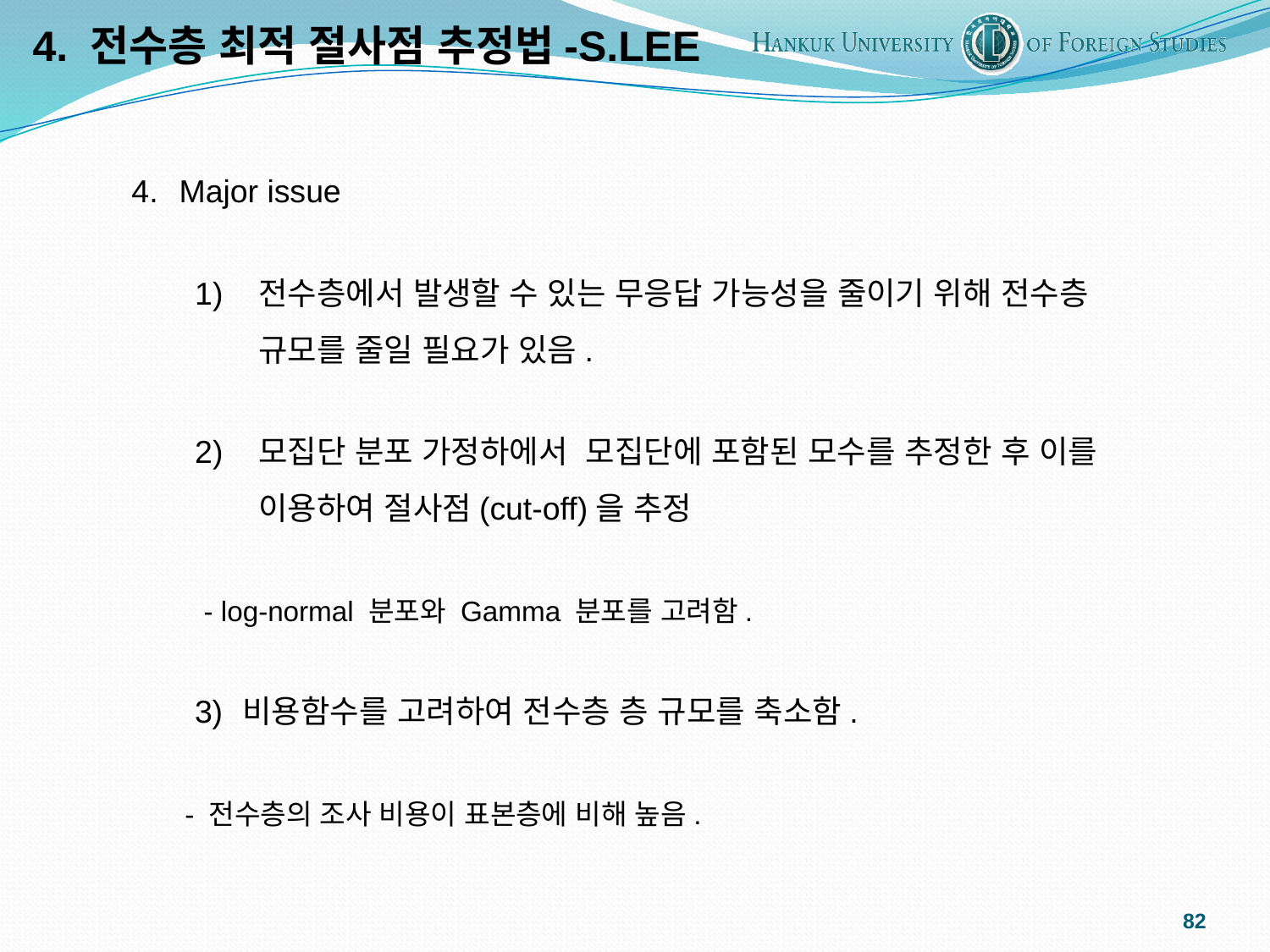

4. 전수층 최적 절사점 추정법-S.LEE
Major issue

전수층에서 발생할 수 있는 무응답 가능성을 줄이기 위해 전수층 규모를 줄일 필요가 있음.

모집단 분포 가정하에서  모집단에 포함된 모수를 추정한 후 이를 이용하여 절사점(cut-off)을 추정

 - log-normal 분포와 Gamma 분포를 고려함.

비용함수를 고려하여 전수층 층 규모를 축소함.

      - 전수층의 조사 비용이 표본층에 비해 높음.
82